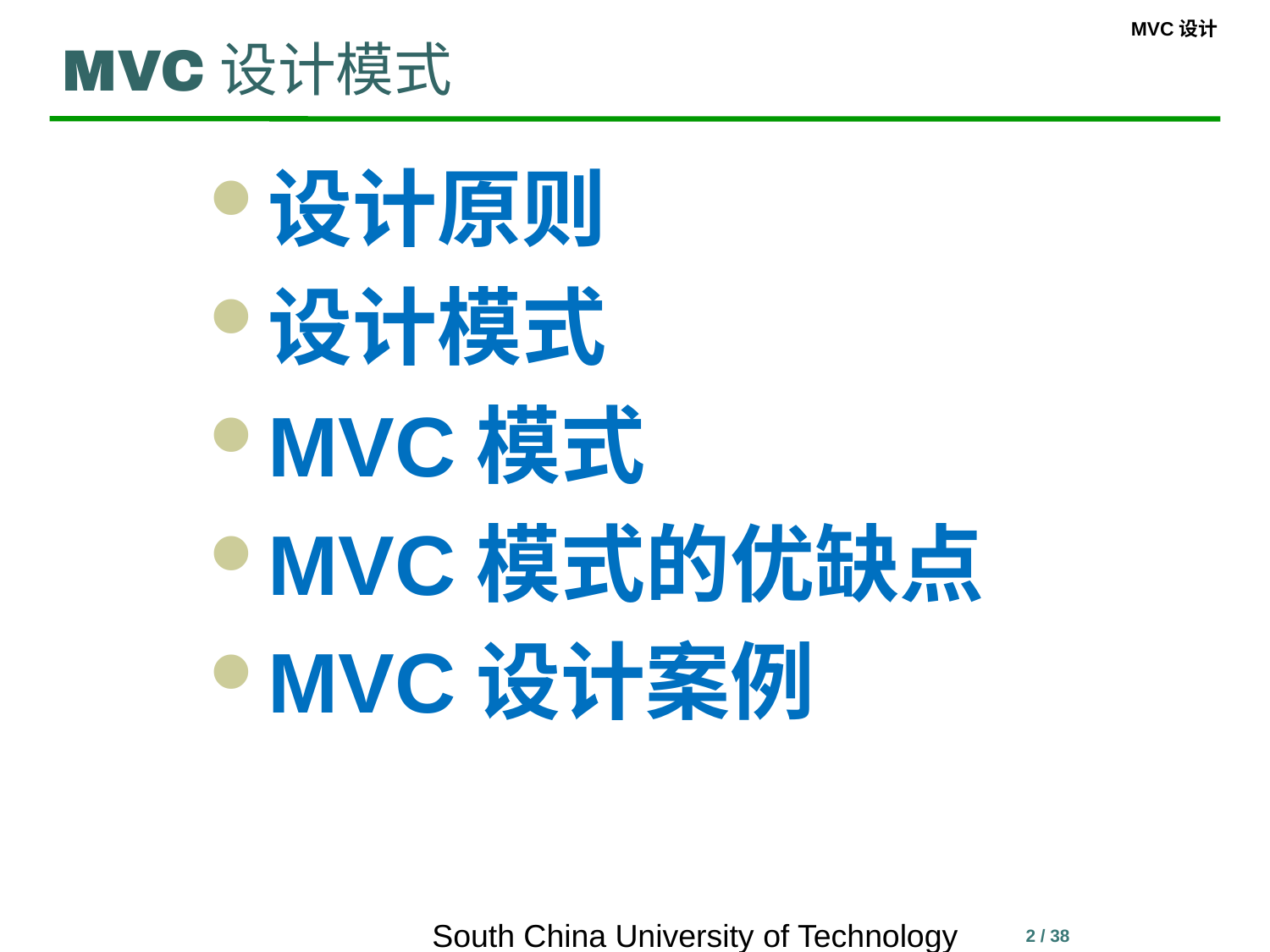

# MVC设计模式
设计原则
设计模式
MVC模式
MVC模式的优缺点
MVC设计案例